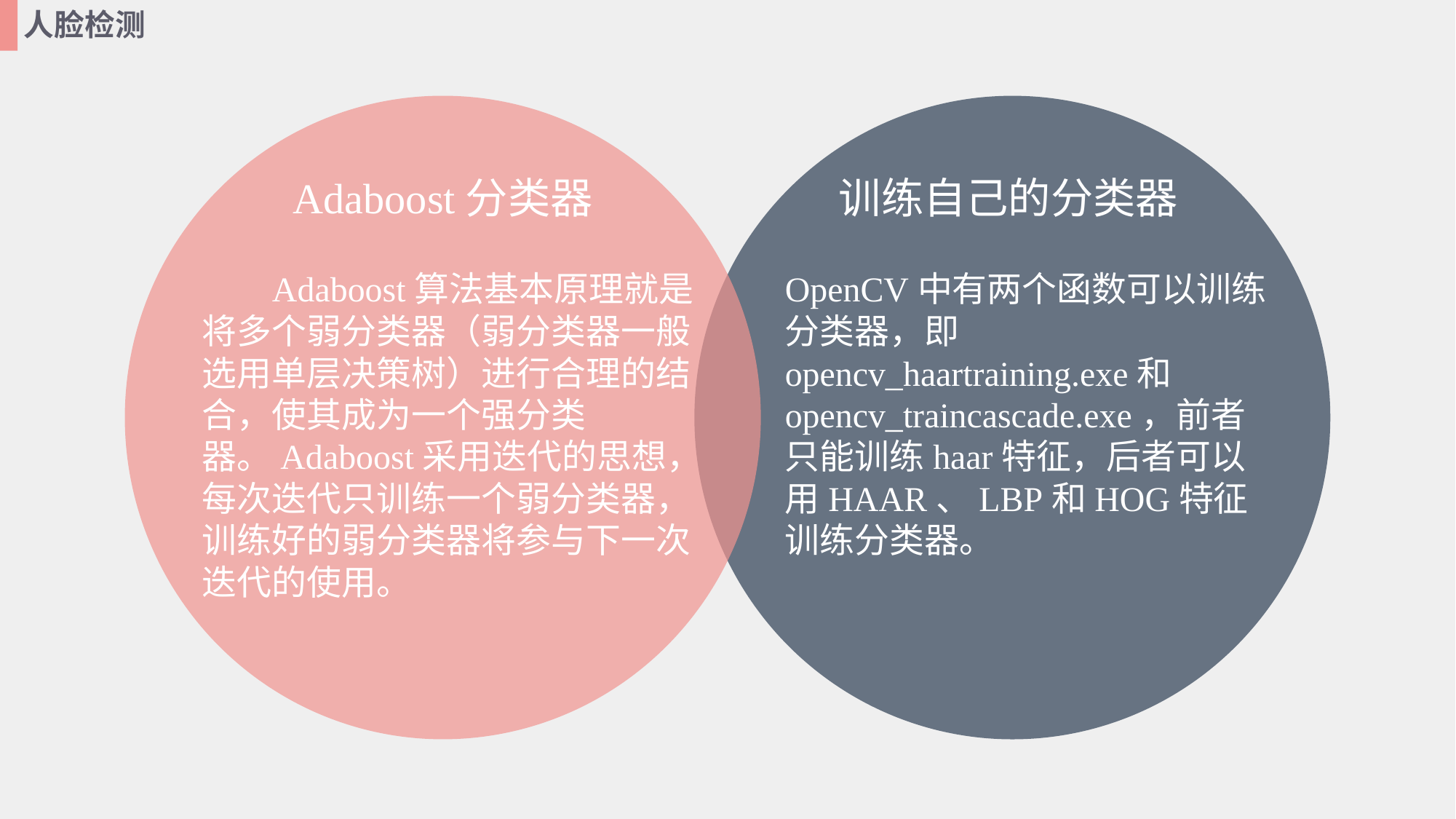

人脸检测

Adaboost分类器
        Adaboost算法基本原理就是将多个弱分类器（弱分类器一般选用单层决策树）进行合理的结合，使其成为一个强分类器。Adaboost采用迭代的思想，每次迭代只训练一个弱分类器，训练好的弱分类器将参与下一次迭代的使用。
训练自己的分类器
OpenCV中有两个函数可以训练分类器，即opencv_haartraining.exe和opencv_traincascade.exe，前者只能训练haar特征，后者可以用HAAR、LBP和HOG特征训练分类器。